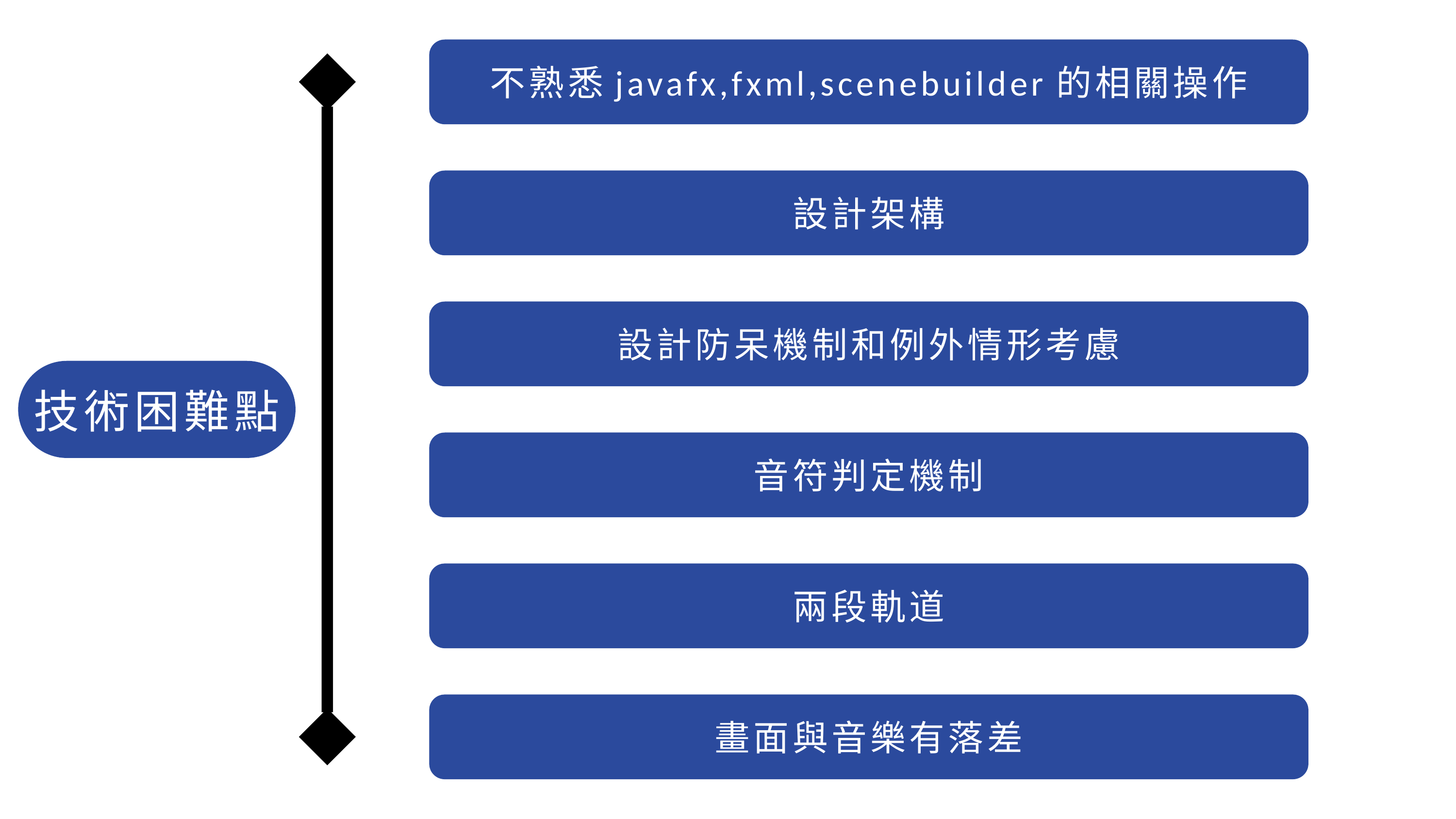

不熟悉javafx,fxml,scenebuilder的相關操作

設計架構

設計防呆機制和例外情形考慮

技術困難點

音符判定機制

兩段軌道

畫面與音樂有落差